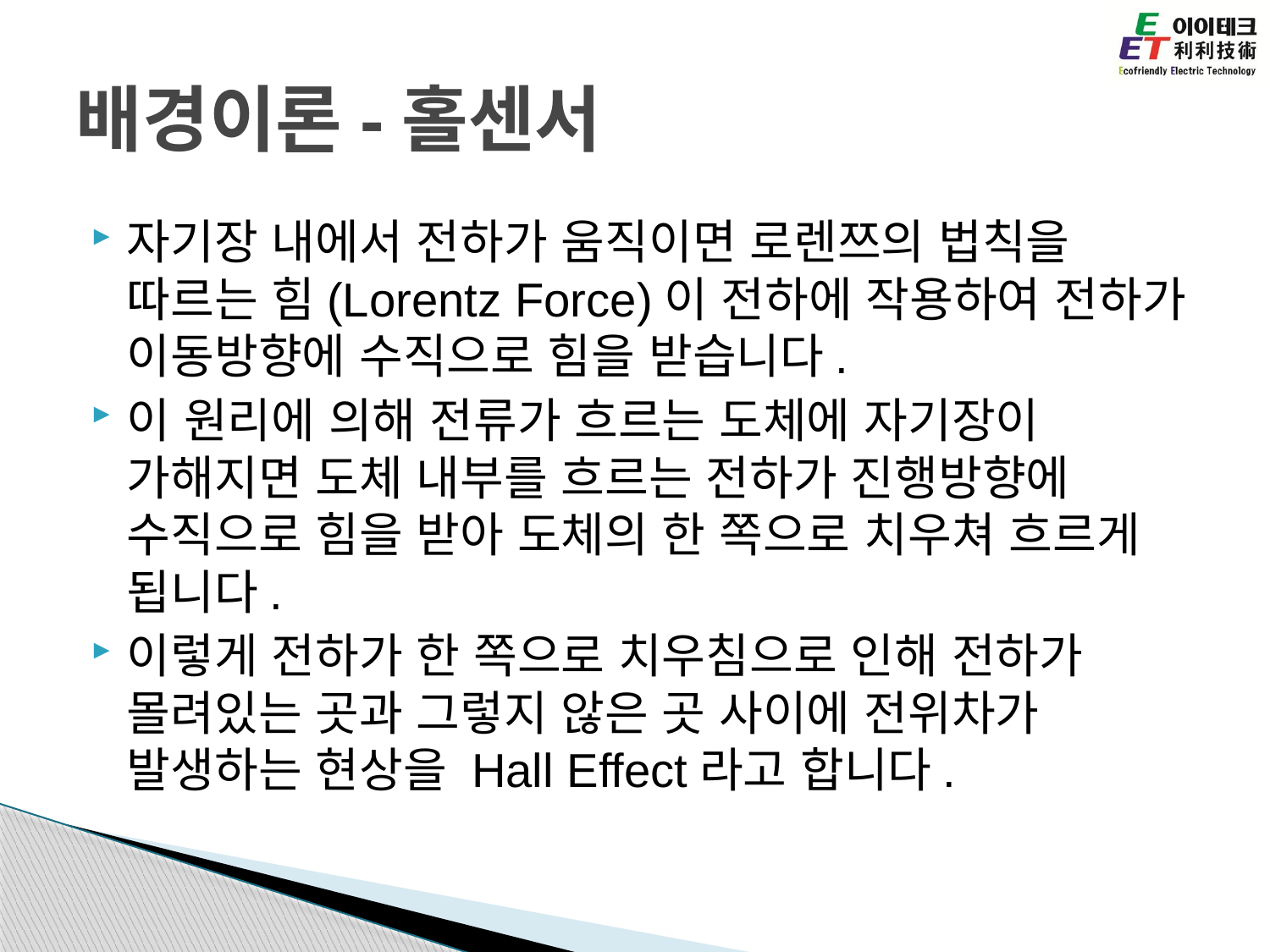

# 배경이론-홀센서
자기장 내에서 전하가 움직이면 로렌쯔의 법칙을 따르는 힘(Lorentz Force)이 전하에 작용하여 전하가 이동방향에 수직으로 힘을 받습니다.
이 원리에 의해 전류가 흐르는 도체에 자기장이 가해지면 도체 내부를 흐르는 전하가 진행방향에 수직으로 힘을 받아 도체의 한 쪽으로 치우쳐 흐르게 됩니다.
이렇게 전하가 한 쪽으로 치우침으로 인해 전하가 몰려있는 곳과 그렇지 않은 곳 사이에 전위차가 발생하는 현상을 Hall Effect라고 합니다.